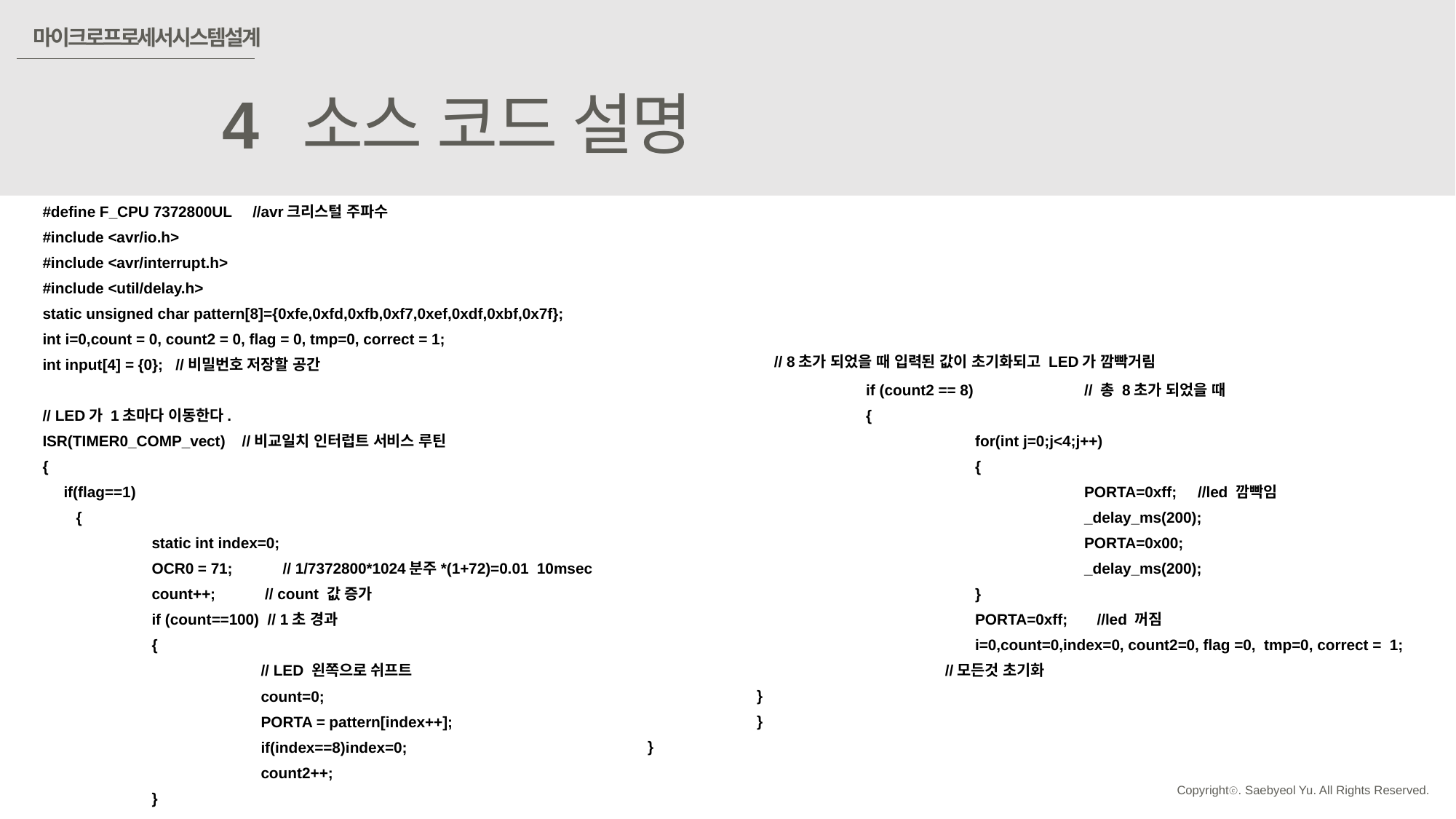

마이크로프로세서시스템설계
4
소스 코드 설명
#define F_CPU 7372800UL     //avr크리스털 주파수
#include <avr/io.h>
#include <avr/interrupt.h>
#include <util/delay.h>
static unsigned char pattern[8]={0xfe,0xfd,0xfb,0xf7,0xef,0xdf,0xbf,0x7f};
int i=0,count = 0, count2 = 0, flag = 0, tmp=0, correct = 1;
int input[4] = {0};   //비밀번호 저장할 공간

// LED가 1초마다 이동한다.
ISR(TIMER0_COMP_vect)    //비교일치 인터럽트 서비스 루틴
{
     if(flag==1)
        {
	static int index=0;
	OCR0 = 71;            // 1/7372800*1024분주*(1+72)=0.01  10msec
	count++;	 // count 값 증가
	if (count==100)  // 1초 경과
	{
		// LED 왼쪽으로 쉬프트
		count=0;
		PORTA = pattern[index++];
		if(index==8)index=0;
		count2++;
	}

                 // 8초가 되었을 때 입력된 값이 초기화되고 LED가 깜빡거림
		if (count2 == 8)		// 총 8초가 되었을 때
		{
			for(int j=0;j<4;j++)
			{
				PORTA=0xff;     //led 깜빡임
				_delay_ms(200);
				PORTA=0x00;
				_delay_ms(200);
			}
			PORTA=0xff;       //led 꺼짐
			i=0,count=0,index=0, count2=0, flag =0,  tmp=0, correct =  1;
 	                                             //모든것 초기화
                    	}
	}
}